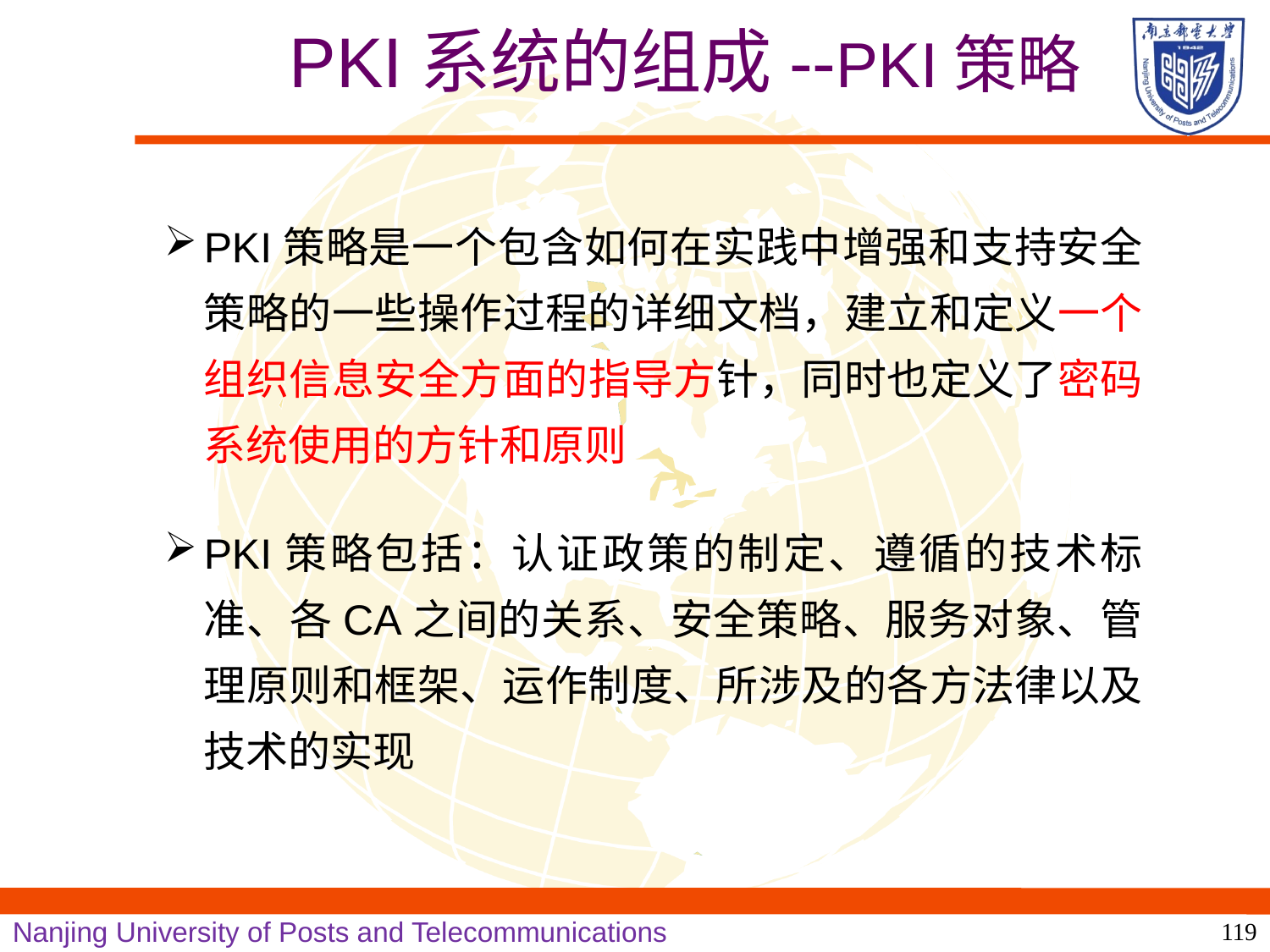

PKI系统的组成--PKI策略
PKI策略是一个包含如何在实践中增强和支持安全策略的一些操作过程的详细文档，建立和定义一个组织信息安全方面的指导方针，同时也定义了密码系统使用的方针和原则
PKI策略包括：认证政策的制定、遵循的技术标准、各CA之间的关系、安全策略、服务对象、管理原则和框架、运作制度、所涉及的各方法律以及技术的实现
119